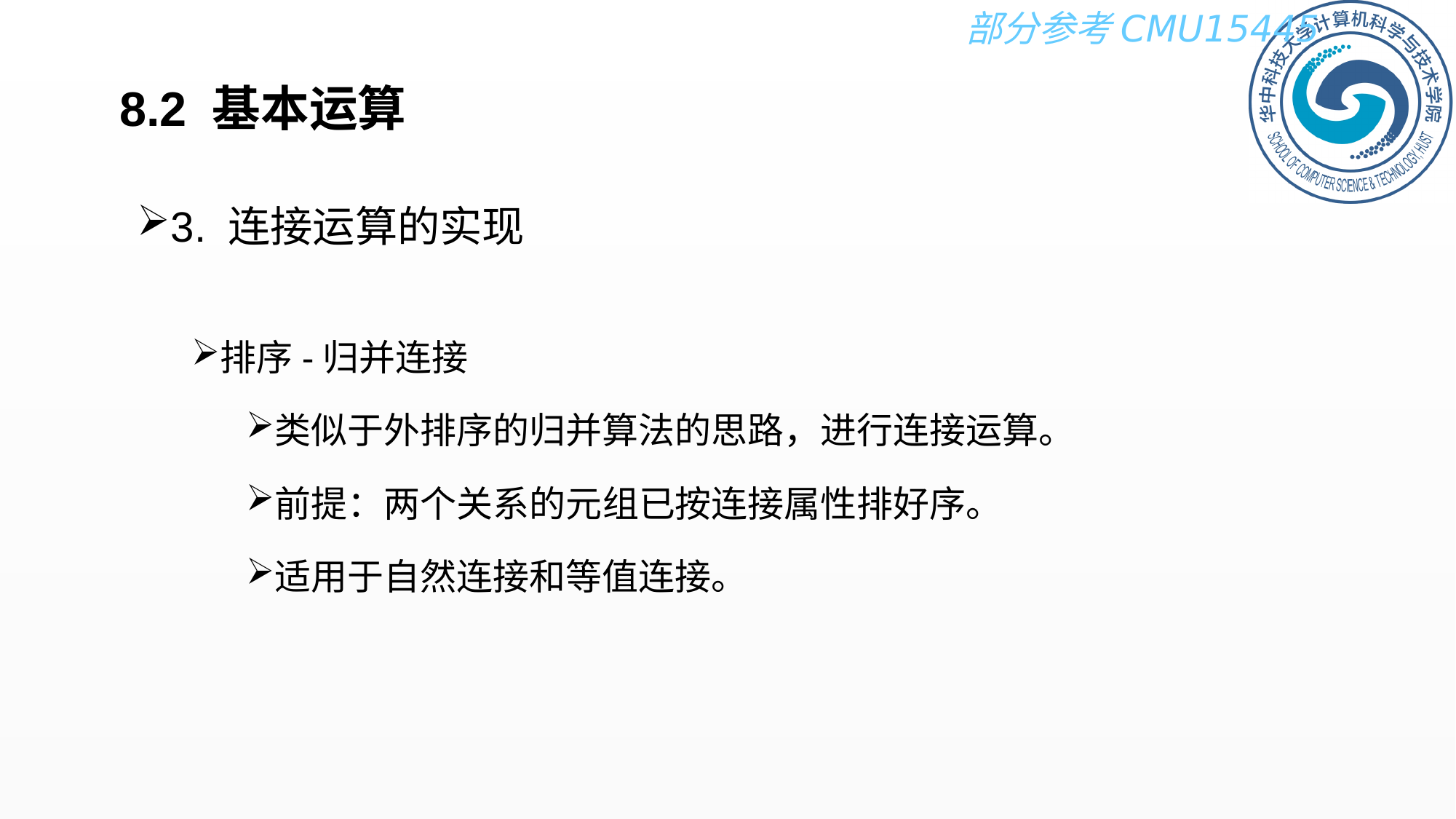

# 8.2 基本运算
3. 连接运算的实现

排序-归并连接
类似于外排序的归并算法的思路，进行连接运算。
前提：两个关系的元组已按连接属性排好序。
适用于自然连接和等值连接。